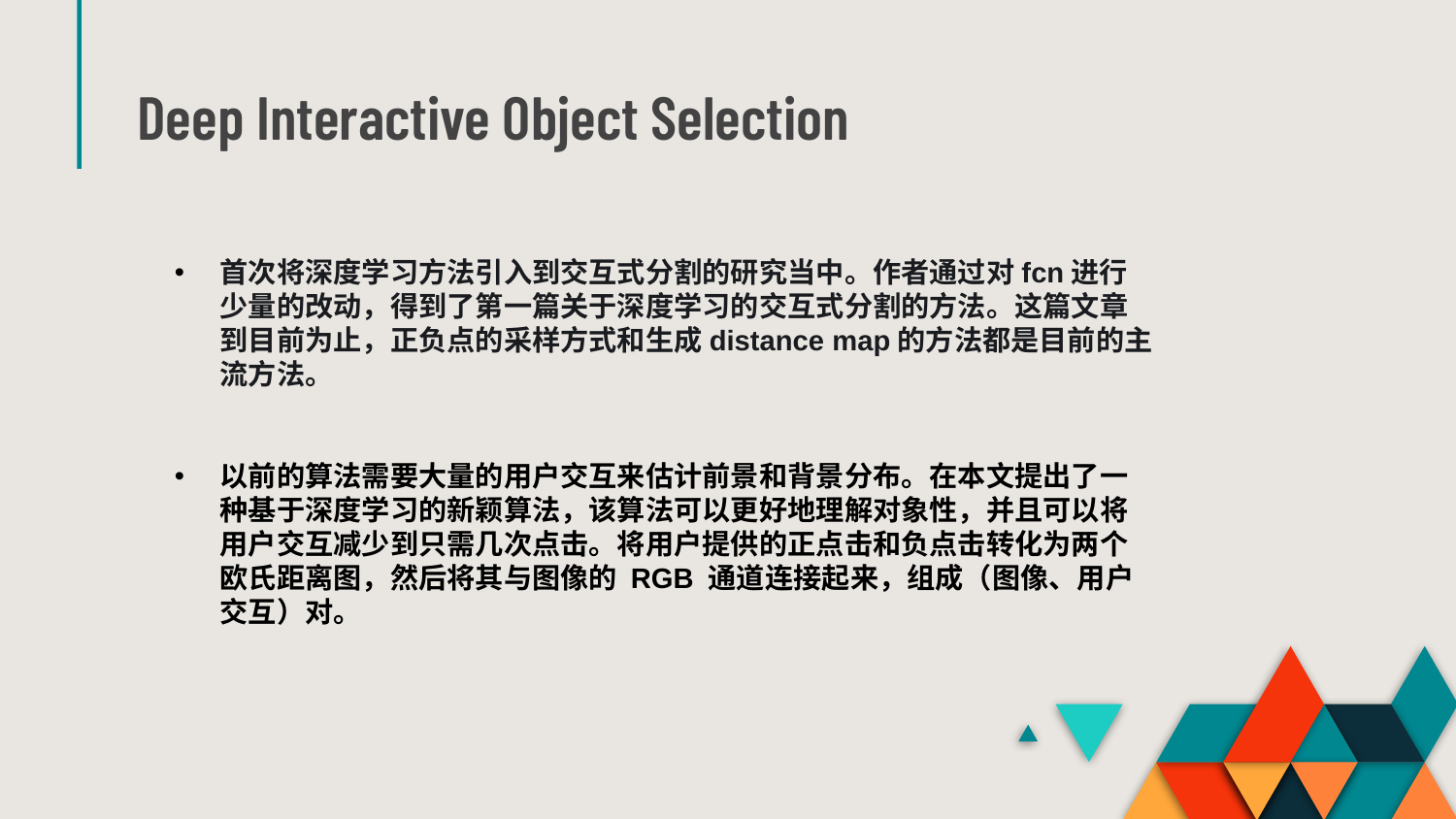

# Deep Interactive Object Selection
首次将深度学习方法引入到交互式分割的研究当中。作者通过对fcn进行少量的改动，得到了第一篇关于深度学习的交互式分割的方法。这篇文章到目前为止，正负点的采样方式和生成distance map的方法都是目前的主流方法。

以前的算法需要大量的用户交互来估计前景和背景分布。在本文提出了一种基于深度学习的新颖算法，该算法可以更好地理解对象性，并且可以将用户交互减少到只需几次点击。将用户提供的正点击和负点击转化为两个欧氏距离图，然后将其与图像的 RGB 通道连接起来，组成（图像、用户交互）对。